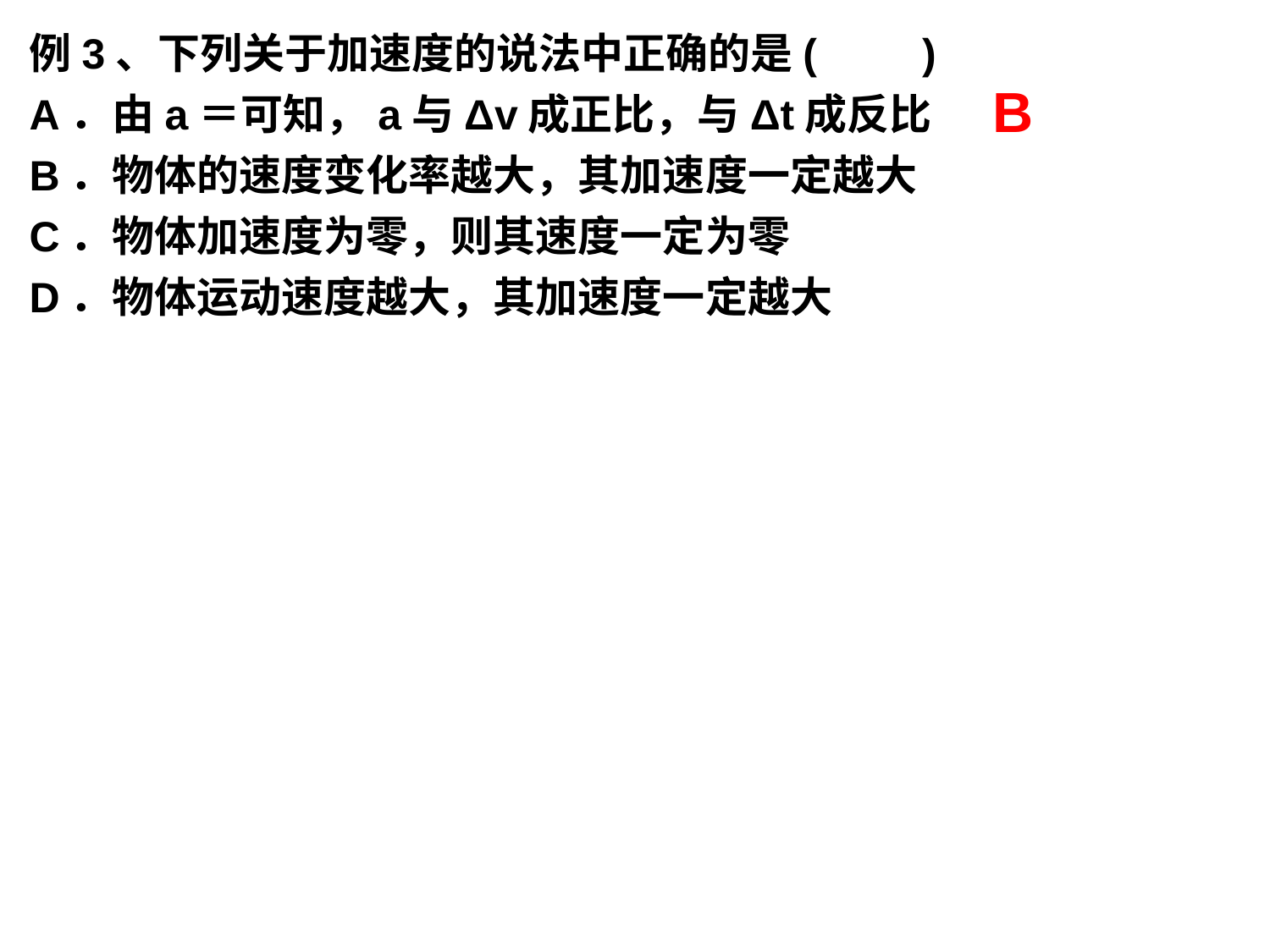

例3、下列关于加速度的说法中正确的是(　　)
A．由a＝可知，a与Δv成正比，与Δt成反比
B．物体的速度变化率越大，其加速度一定越大
C．物体加速度为零，则其速度一定为零
D．物体运动速度越大，其加速度一定越大
B